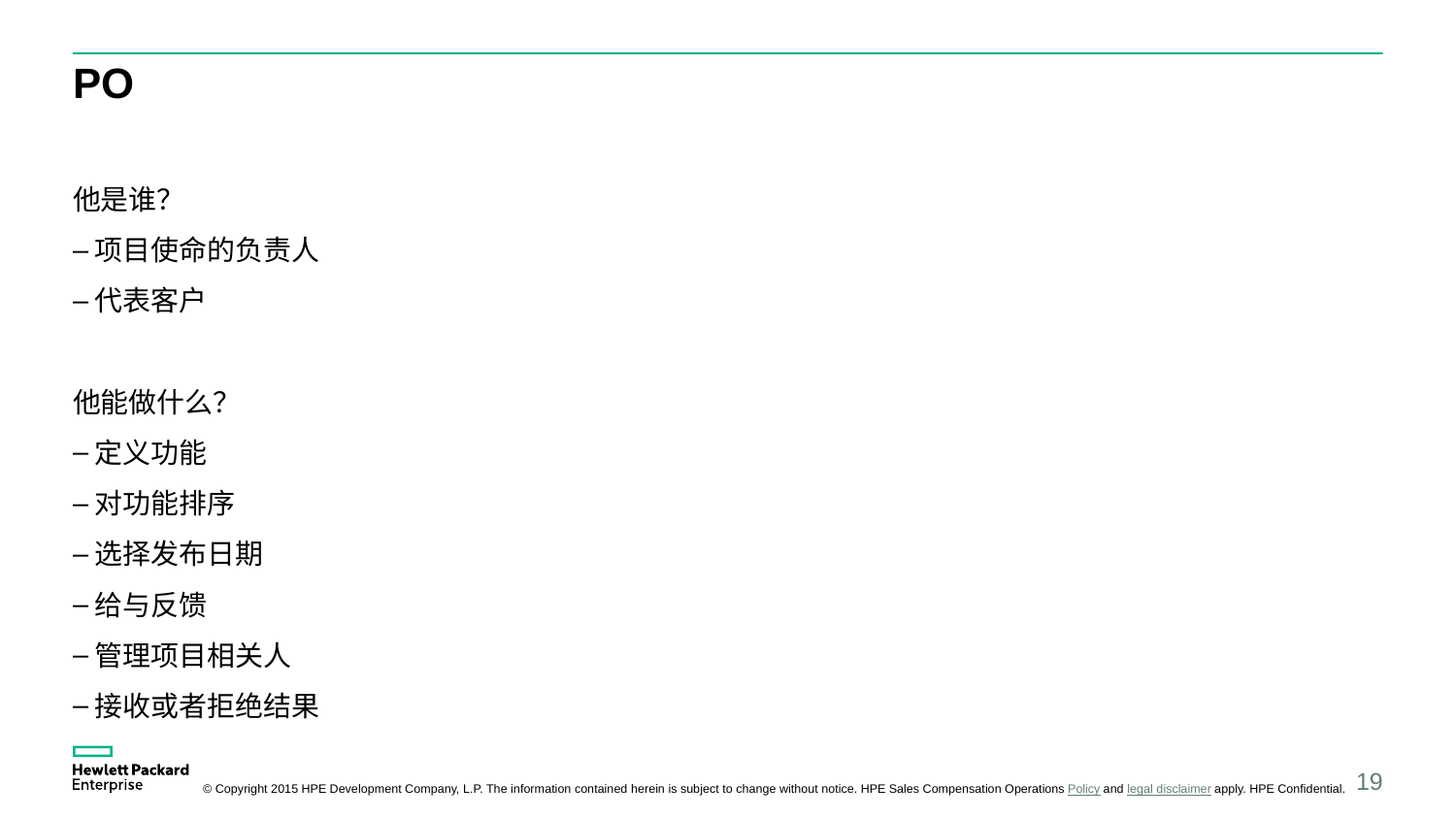

# PO
他是谁？
项目使命的负责人
代表客户

他能做什么？
定义功能
对功能排序
选择发布日期
给与反馈
管理项目相关人
接收或者拒绝结果

19